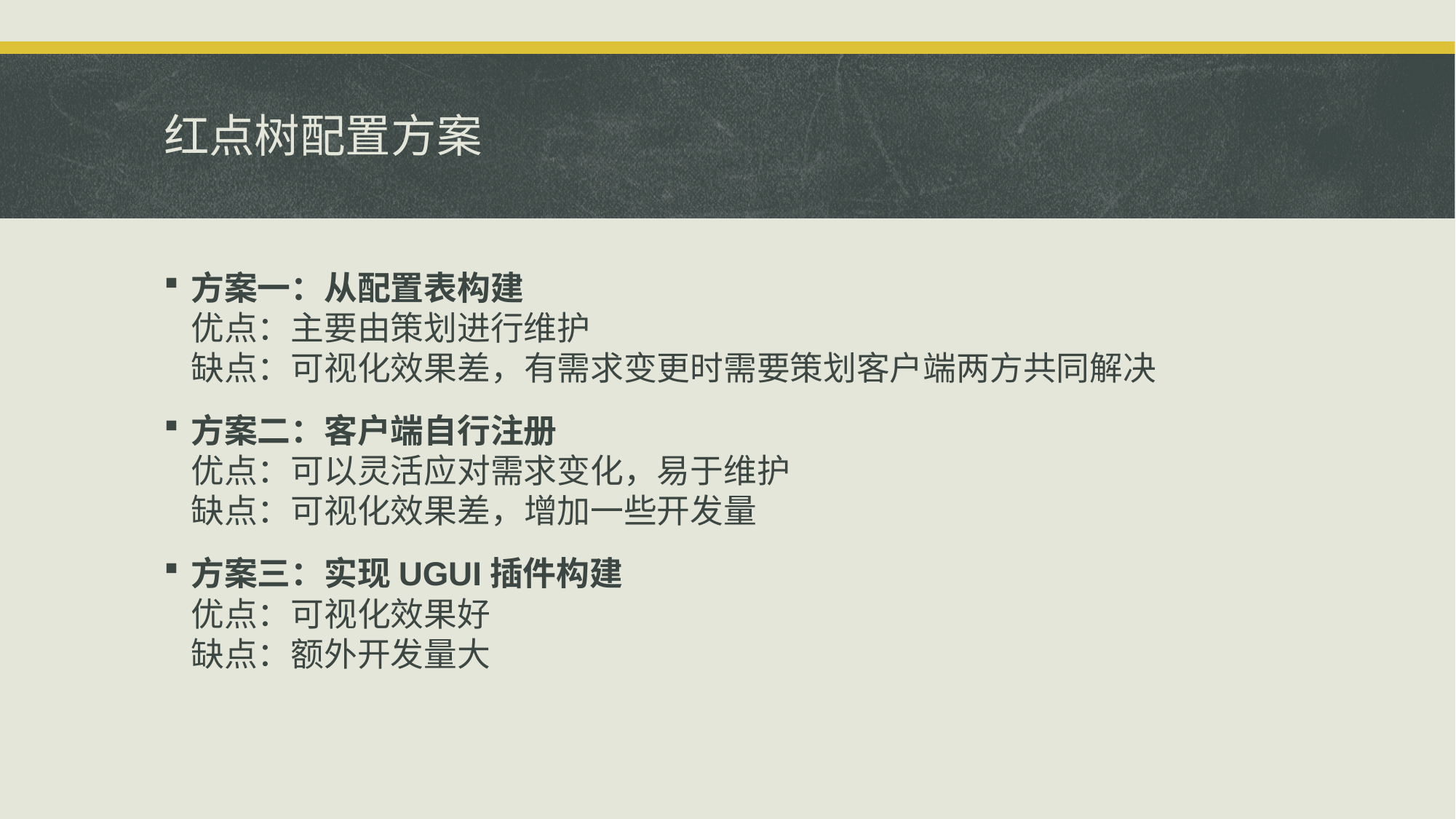

# 红点树配置方案
方案一：从配置表构建
优点：主要由策划进行维护
缺点：可视化效果差，有需求变更时需要策划客户端两方共同解决
方案二：客户端自行注册
优点：可以灵活应对需求变化，易于维护
缺点：可视化效果差，增加一些开发量
方案三：实现UGUI插件构建
优点：可视化效果好
缺点：额外开发量大